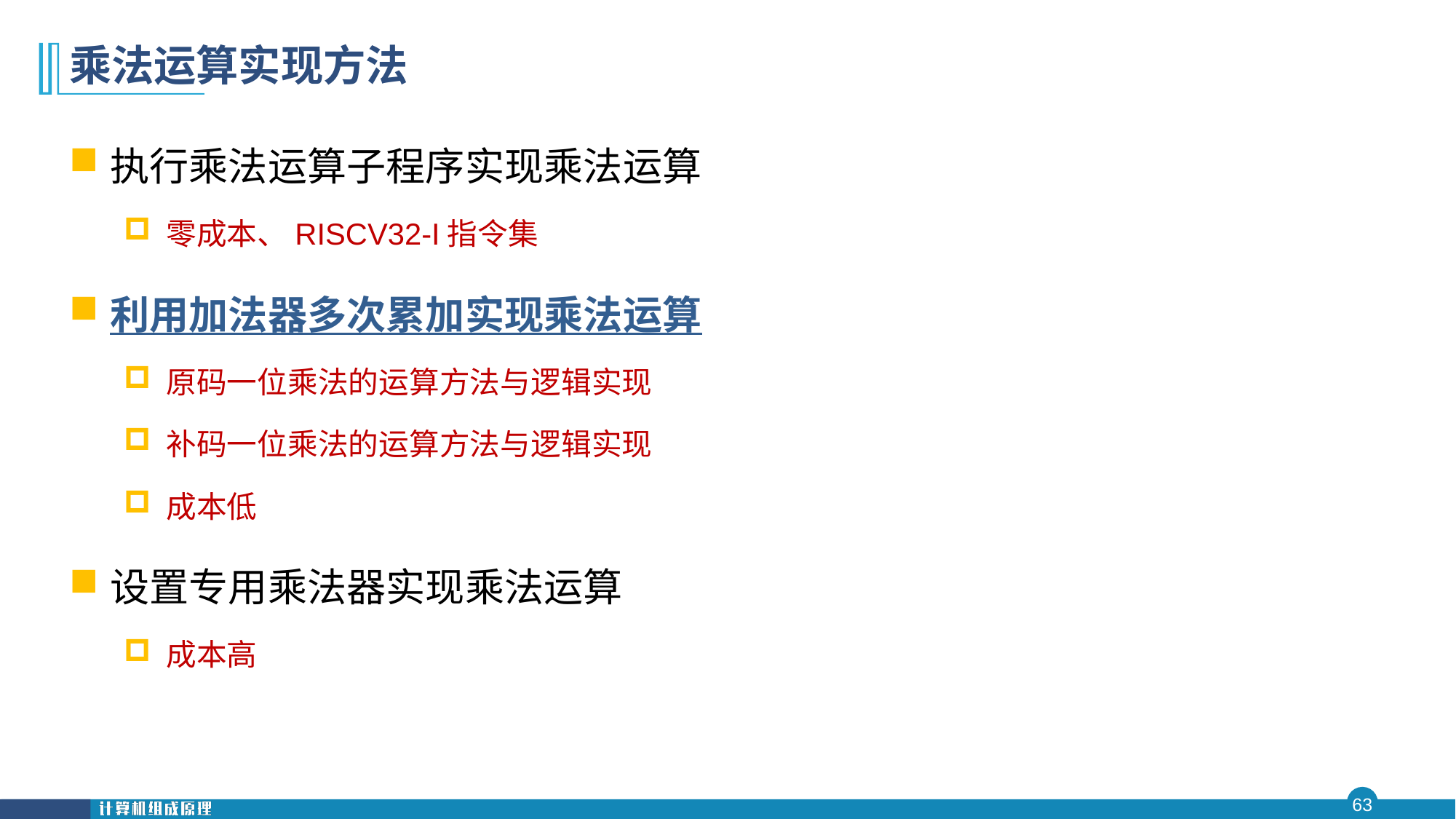

# 乘法运算实现方法
执行乘法运算子程序实现乘法运算
零成本、RISCV32-I指令集
利用加法器多次累加实现乘法运算
原码一位乘法的运算方法与逻辑实现
补码一位乘法的运算方法与逻辑实现
成本低
设置专用乘法器实现乘法运算
成本高